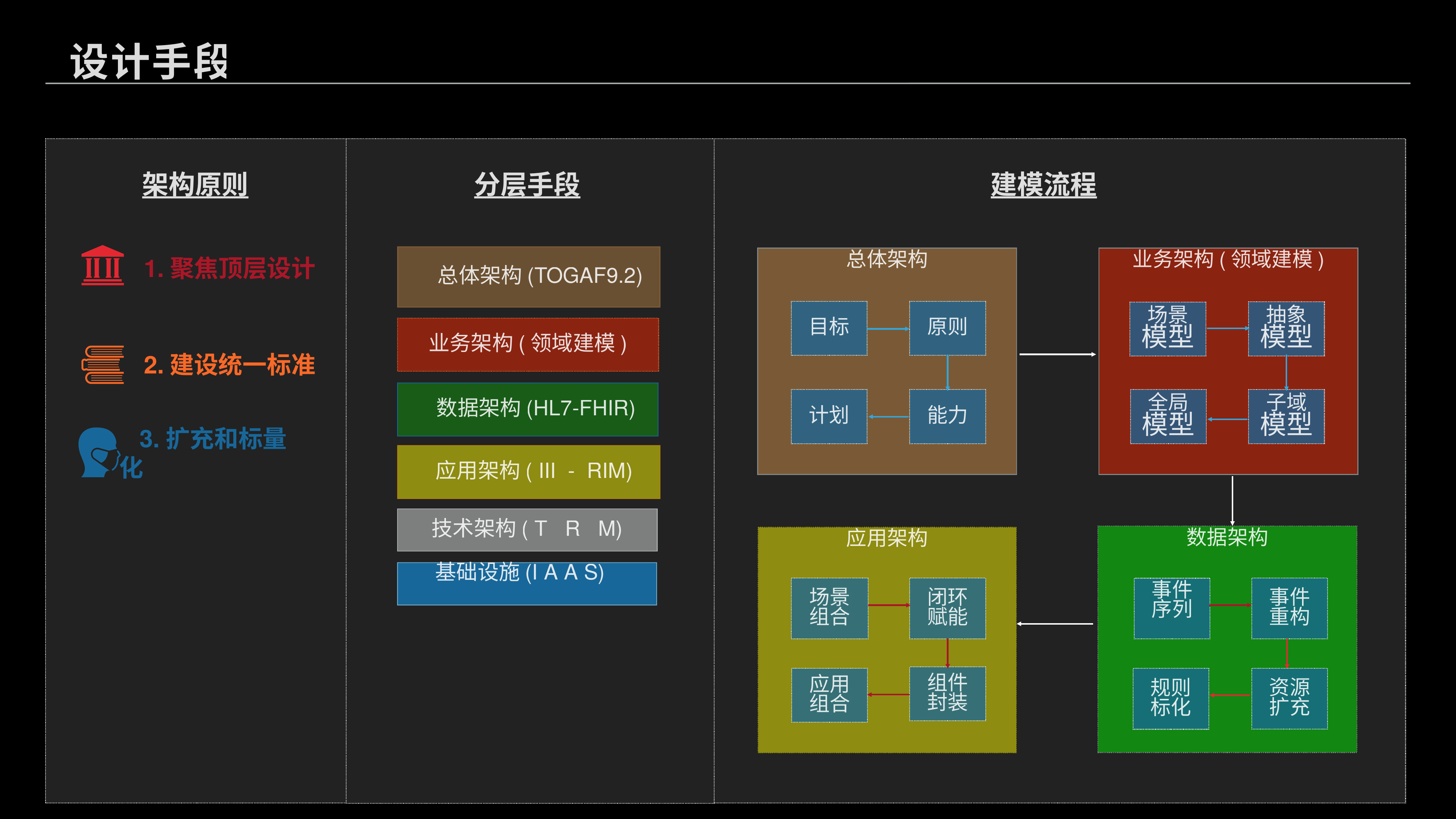

设计手段

架构原则
分层手段
建模流程

   总体架构(togaf9.2)
1.聚焦顶层设计
总体架构
业务架构(领域建模)
目标
原则
抽象
模型
场景
模型
业务架构(领域建模)

2.建设统一标准

  数据架构(hl7-FHIR)
计划
能力
全局
模型
子域
模型

   3.扩充和标量化
 应用架构( III  -  RIM)

技术架构( T   R   M)
数据架构
应用架构
     基础设施(i A A S)
场景
组合
闭环
赋能
事件
重构
事件
序列

组件
封装
应用
组合
规则
标化
资源
扩充